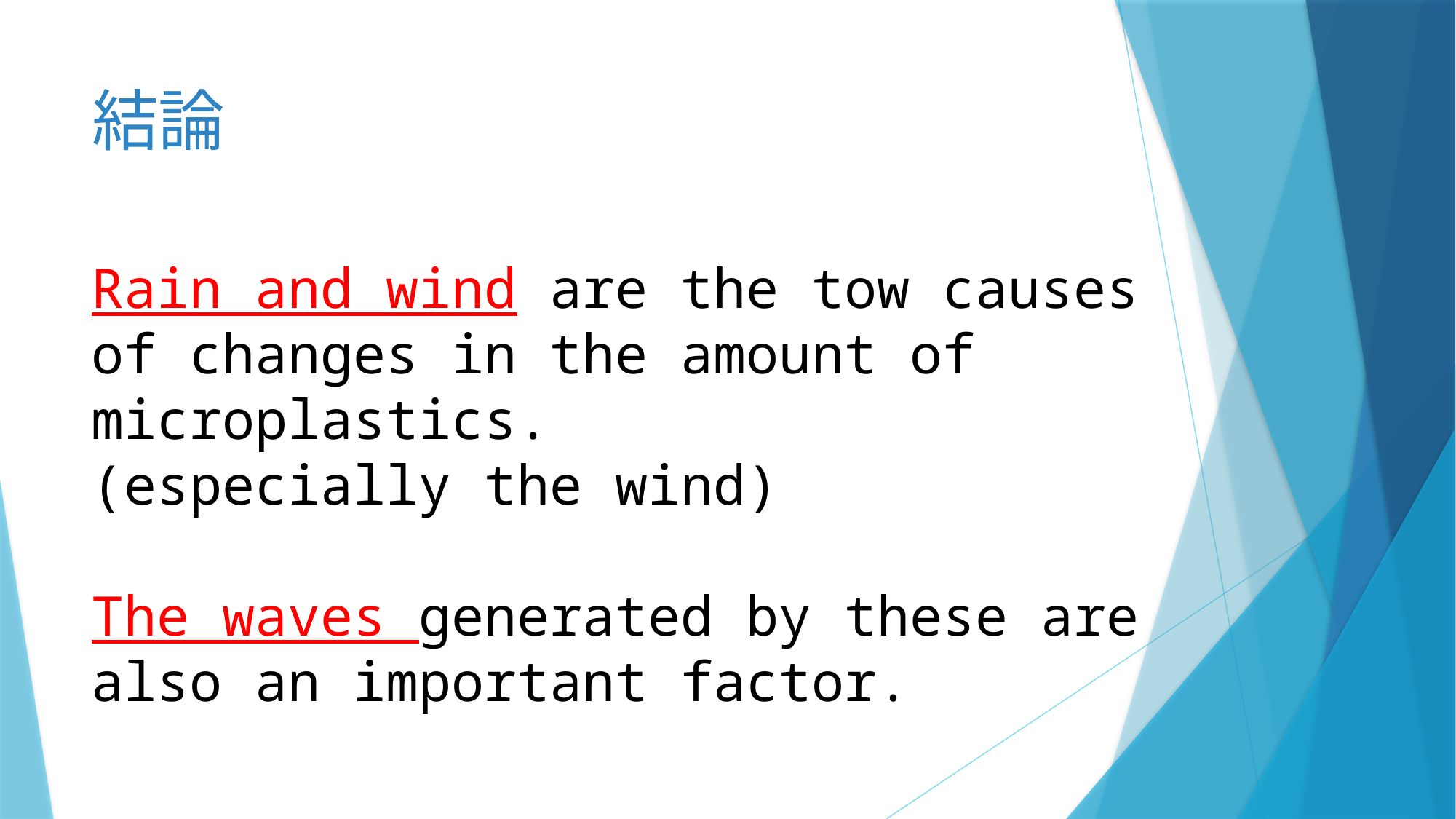

# 結論
Rain and wind are the tow causes of changes in the amount of microplastics.
(especially the wind)

The waves generated by these are also an important factor.